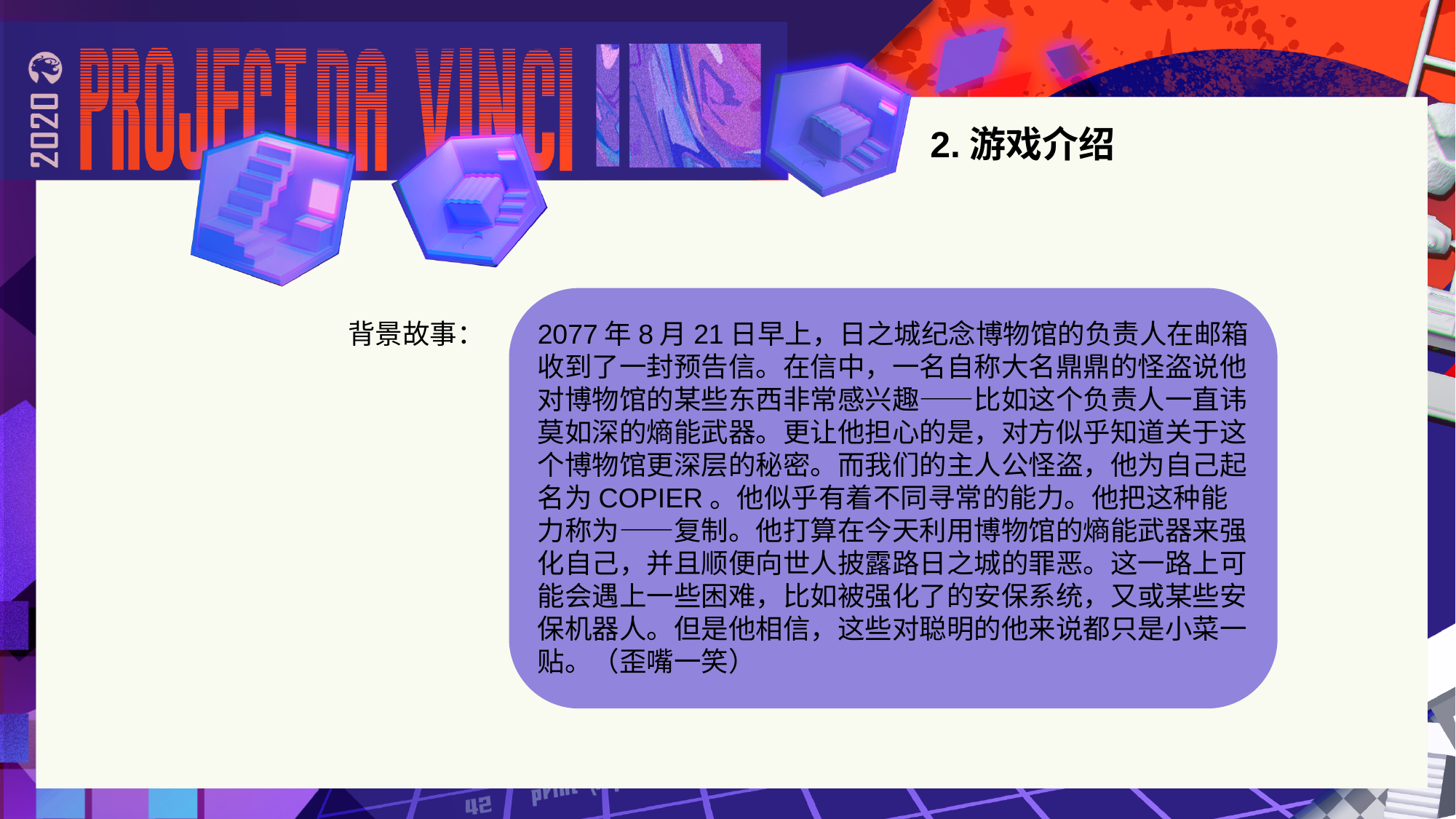

# 2.游戏介绍

背景故事：
2077年8月21日早上，日之城纪念博物馆的负责人在邮箱收到了一封预告信。在信中，一名自称大名鼎鼎的怪盗说他对博物馆的某些东西非常感兴趣——比如这个负责人一直讳莫如深的熵能武器。更让他担心的是，对方似乎知道关于这个博物馆更深层的秘密。而我们的主人公怪盗，他为自己起名为COPIER。他似乎有着不同寻常的能力。他把这种能力称为——复制。他打算在今天利用博物馆的熵能武器来强化自己，并且顺便向世人披露路日之城的罪恶。这一路上可能会遇上一些困难，比如被强化了的安保系统，又或某些安保机器人。但是他相信，这些对聪明的他来说都只是小菜一贴。（歪嘴一笑）